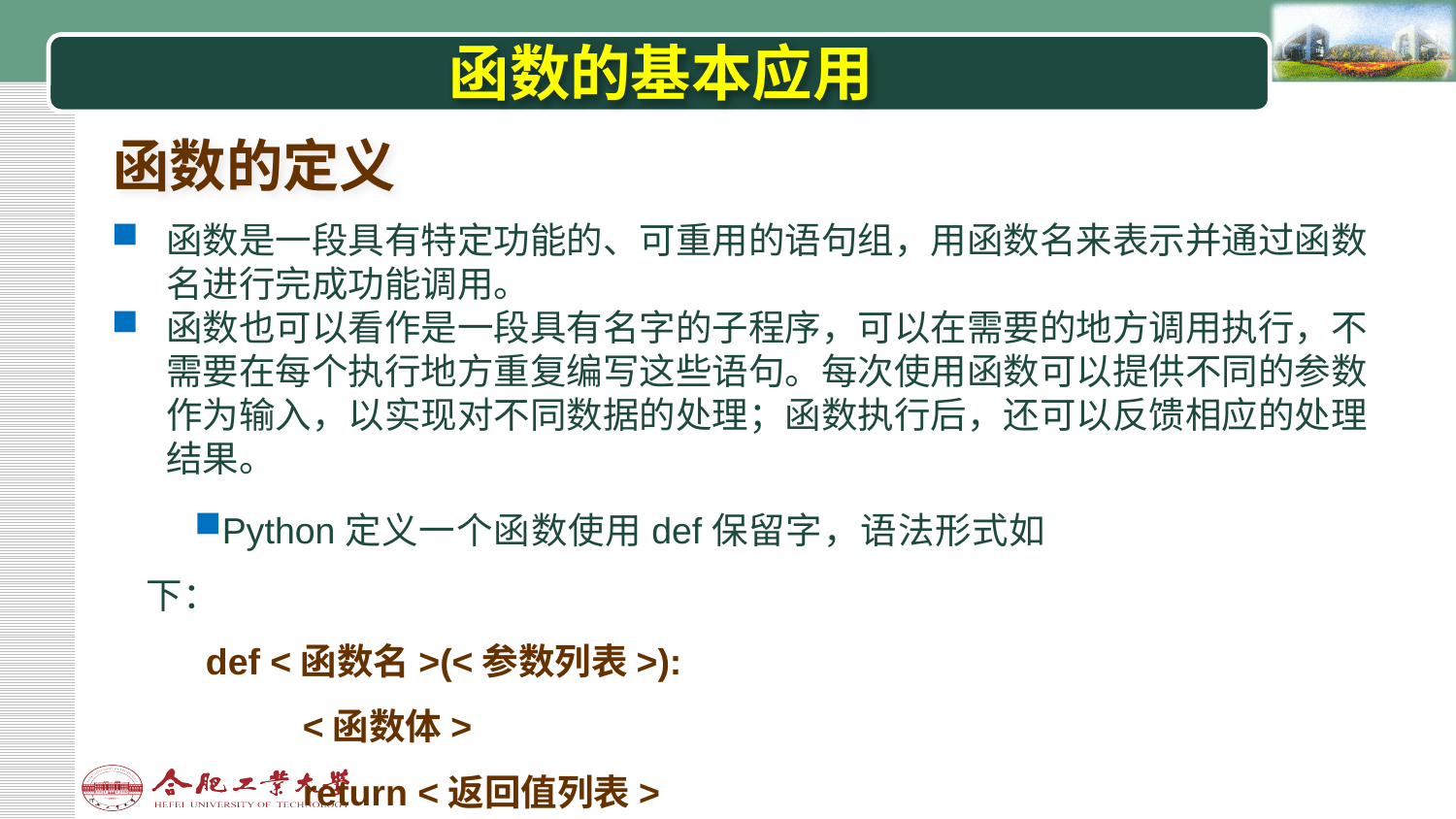

# 函数的基本应用
函数的定义
函数是一段具有特定功能的、可重用的语句组，用函数名来表示并通过函数名进行完成功能调用。
函数也可以看作是一段具有名字的子程序，可以在需要的地方调用执行，不需要在每个执行地方重复编写这些语句。每次使用函数可以提供不同的参数作为输入，以实现对不同数据的处理；函数执行后，还可以反馈相应的处理结果。
Python定义一个函数使用def保留字，语法形式如下：
def <函数名>(<参数列表>):
   	<函数体>
   	return <返回值列表>